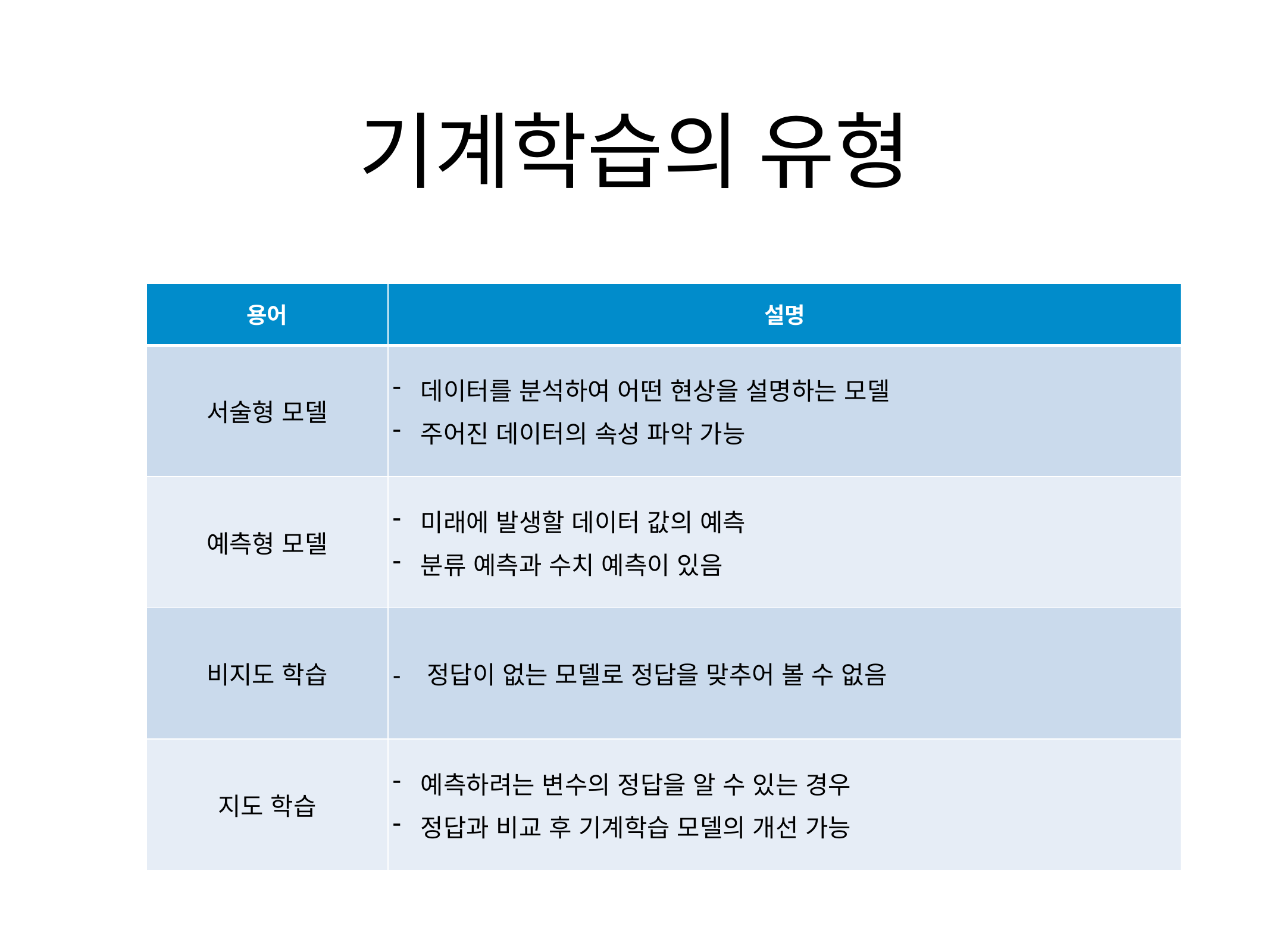

# 기계학습의 유형

| 용어 | 설명 |
| --- | --- |
| 서술형 모델 | 데이터를 분석하여 어떤 현상을 설명하는 모델 주어진 데이터의 속성 파악 가능 |
| 예측형 모델 | 미래에 발생할 데이터 값의 예측 분류 예측과 수치 예측이 있음 |
| 비지도 학습 | - 정답이 없는 모델로 정답을 맞추어 볼 수 없음 |
| 지도 학습 | 예측하려는 변수의 정답을 알 수 있는 경우 정답과 비교 후 기계학습 모델의 개선 가능 |
60